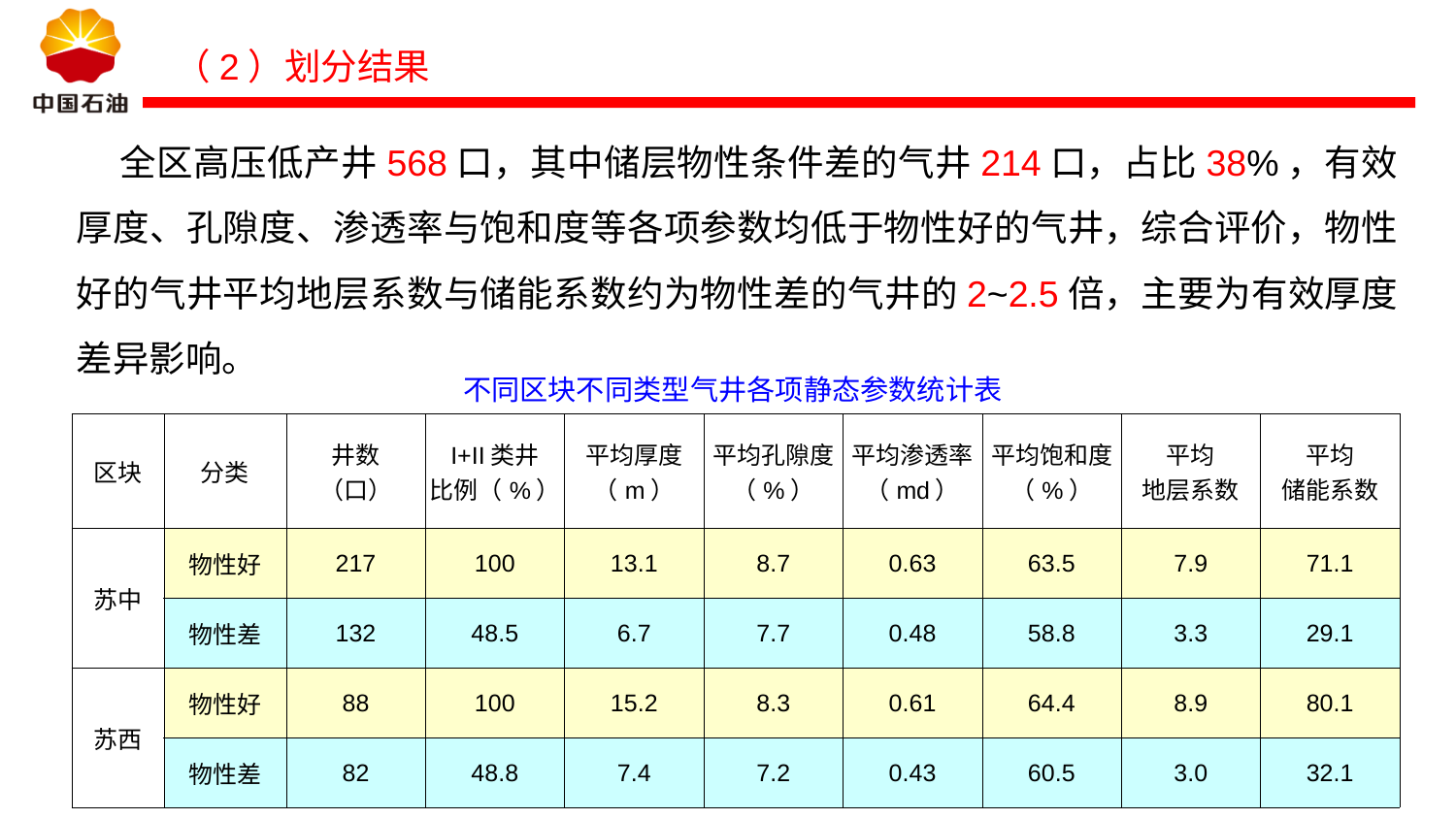

（2）划分结果
    全区高压低产井568口，其中储层物性条件差的气井214口，占比38%，有效厚度、孔隙度、渗透率与饱和度等各项参数均低于物性好的气井，综合评价，物性好的气井平均地层系数与储能系数约为物性差的气井的2~2.5倍，主要为有效厚度差异影响。
不同区块不同类型气井各项静态参数统计表
| 区块 | 分类 | 井数 （口） | I+II类井 比例（%） | 平均厚度 （m） | 平均孔隙度 （%） | 平均渗透率 （md） | 平均饱和度 （%） | 平均 地层系数 | 平均 储能系数 |
| --- | --- | --- | --- | --- | --- | --- | --- | --- | --- |
| 苏中 | 物性好 | 217 | 100 | 13.1 | 8.7 | 0.63 | 63.5 | 7.9 | 71.1 |
|  | 物性差 | 132 | 48.5 | 6.7 | 7.7 | 0.48 | 58.8 | 3.3 | 29.1 |
| 苏西 | 物性好 | 88 | 100 | 15.2 | 8.3 | 0.61 | 64.4 | 8.9 | 80.1 |
|  | 物性差 | 82 | 48.8 | 7.4 | 7.2 | 0.43 | 60.5 | 3.0 | 32.1 |